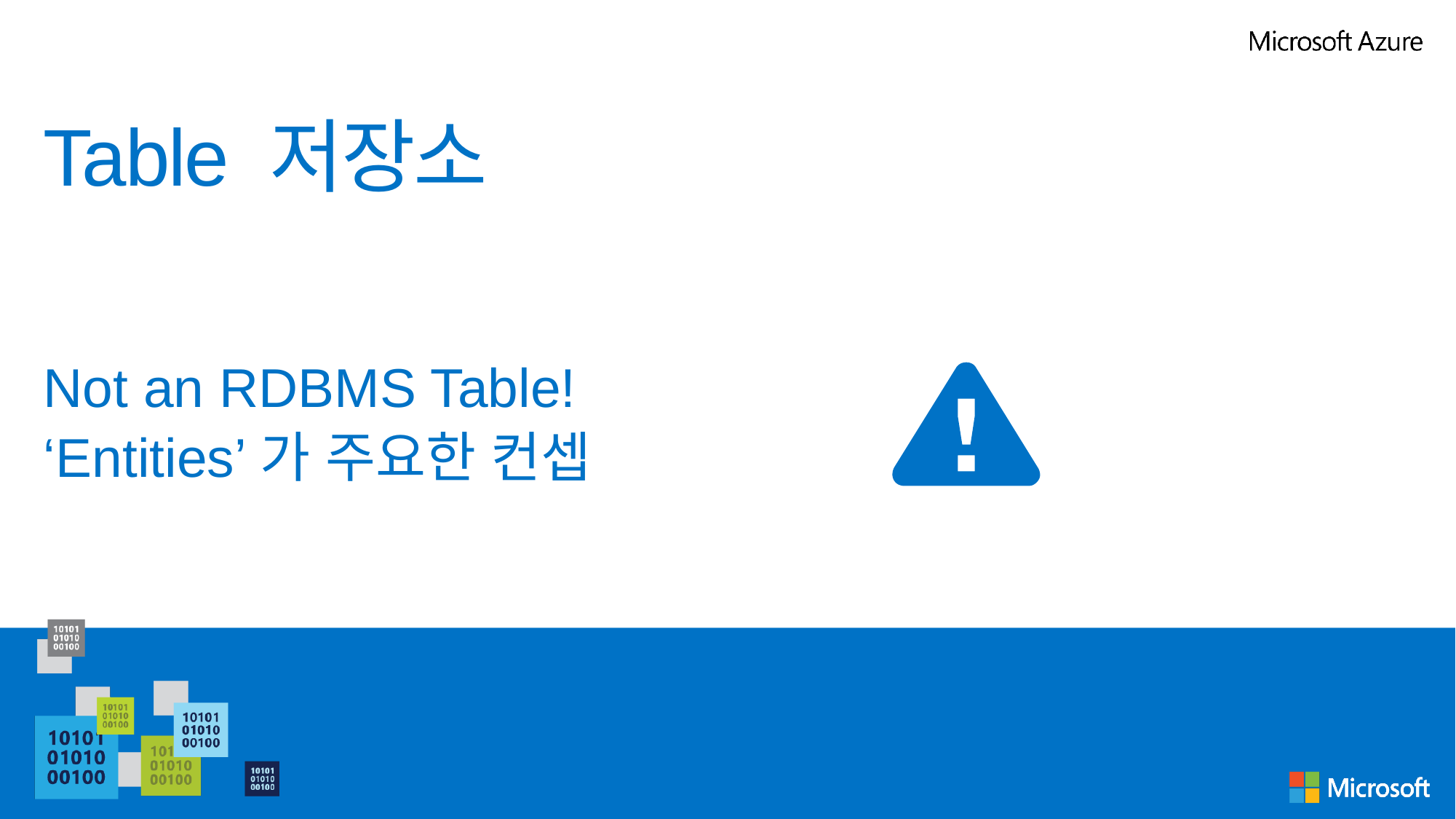

# Table 저장소
Not an RDBMS Table!
‘Entities’가 주요한 컨셉